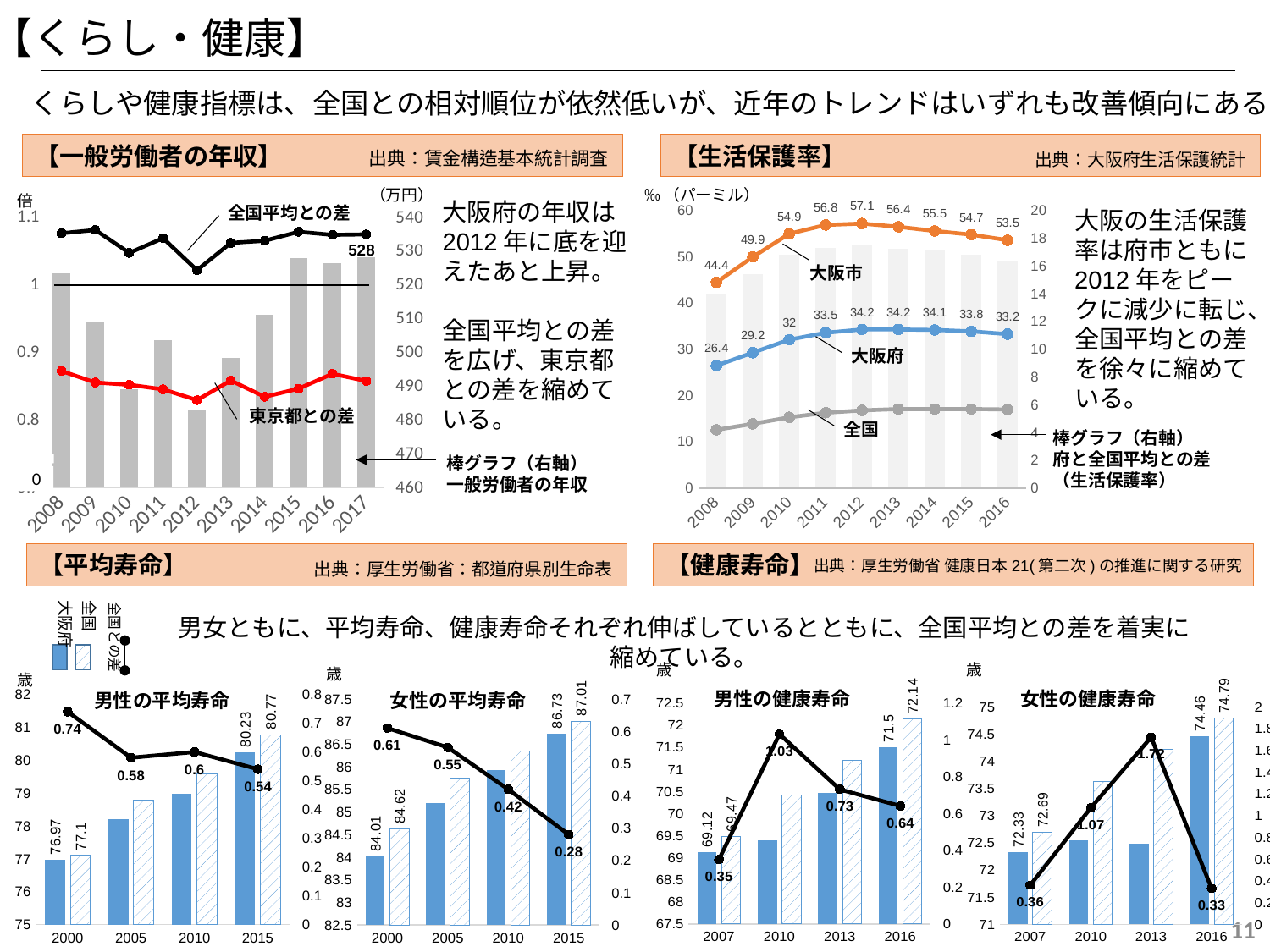

【くらし・健康】
■　くらしや健康指標は、全国との相対順位が依然低いが、近年のトレンドはいずれも改善傾向にある
【一般労働者の年収】
【生活保護率】
出典：賃金構造基本統計調査
出典：大阪府生活保護統計
（万円）
‰（パーミル）
倍
大阪府の年収は2012年に底を迎えたあと上昇。

全国平均との差を広げ、東京都との差を縮めている。

### Chart

| Category | 列2 | 府 | 市 | 全国 |
|---|---|---|---|---|
| 2008 | 13.899999999999999 | 26.4 | 44.4 | 12.5 |
| 2009 | 15.399999999999999 | 29.2 | 49.9 | 13.8 |
| 2010 | 16.8 | 32.0 | 54.9 | 15.2 |
| 2011 | 17.3 | 33.5 | 56.8 | 16.2 |
| 2012 | 17.500000000000004 | 34.2 | 57.1 | 16.7 |
| 2013 | 17.200000000000003 | 34.2 | 56.4 | 17.0 |
| 2014 | 17.1 | 34.1 | 55.5 | 17.0 |
| 2015 | 16.799999999999997 | 33.8 | 54.7 | 17.0 |
| 2016 | 16.300000000000004 | 33.2 | 53.5 | 16.9 |
全国平均との差
大阪の生活保護率は府市ともに2012年をピークに減少に転じ、全国平均との差を徐々に縮めている。

### Chart

| Category | 年収 | 全国との差 | 東京都の差 |
|---|---|---|---|
| 2008 | 523.6 | 1.0772332633831214 | 0.8731032182758046 |
| 2009 | 509.21999999999997 | 1.0821344327092672 | 0.8559757942511346 |
| 2010 | 489.17999999999995 | 1.0481230716489542 | 0.8526756144326301 |
| 2011 | 503.87999999999994 | 1.0699679357866347 | 0.8458620110794023 |
| 2012 | 483.28999999999996 | 1.0225113720512007 | 0.8298818600178582 |
| 2013 | 498.43 | 1.0629091762096687 | 0.858977010305725 |
| 2014 | 511.39 | 1.0661065710473647 | 0.8347861573620633 |
| 2015 | 528.08 | 1.0794105022177707 | 0.8469063732880009 |
| 2016 | 526.5300000000001 | 1.0748581227289433 | 0.8688757240218488 |
| 2017 | 528.28 | 1.0755980861244017 | 0.8582104100331404 |
528
大阪市
大阪府
東京都との差
全国
棒グラフ（右軸）
府と全国平均との差
（生活保護率）
棒グラフ（右軸）
一般労働者の年収

0
【平均寿命】
【健康寿命】
出典：厚生労働省 健康日本21(第二次)の推進に関する研究
出典：厚生労働省：都道府県別生命表
全国

大阪府
全国との差
男女ともに、平均寿命、健康寿命それぞれ伸ばしているとともに、全国平均との差を着実に縮めている。

歳
歳
歳
歳

### Chart

| Category | 大阪府 | 全国 | 差 |
|---|---|---|---|
| 2007 | 69.12 | 69.47 | 0.35 |
| 2010 | 69.39 | 70.42 | 1.03 |
| 2013 | 70.46 | 71.19 | 0.73 |
| 2016 | 71.5 | 72.14 | 0.64 |

### Chart

| Category | 大阪府 | 全国 | 差 |
|---|---|---|---|
| 2007 | 72.33 | 72.69 | 0.36 |
| 2010 | 72.55 | 73.62 | 1.07 |
| 2013 | 72.49 | 74.21 | 1.72 |
| 2016 | 74.46 | 74.79 | 0.33 |
男性の健康寿命
女性の健康寿命

### Chart

| Category | 大阪府 | 全国 | 差 |
|---|---|---|---|
| 2000 | 76.97 | 77.1 | 0.74 |
| 2005 | 78.21 | 78.79 | 0.58 |
| 2010 | 78.99 | 79.59 | 0.6 |
| 2015 | 80.23 | 80.77 | 0.54 |

### Chart

| Category | 大阪府 | 全国 | 差 |
|---|---|---|---|
| 2000 | 84.01 | 84.62 | 0.61 |
| 2005 | 85.2 | 85.75 | 0.55 |
| 2010 | 85.93 | 86.35 | 0.42 |
| 2015 | 86.73 | 87.01 | 0.28 |
男性の平均寿命
女性の平均寿命
11